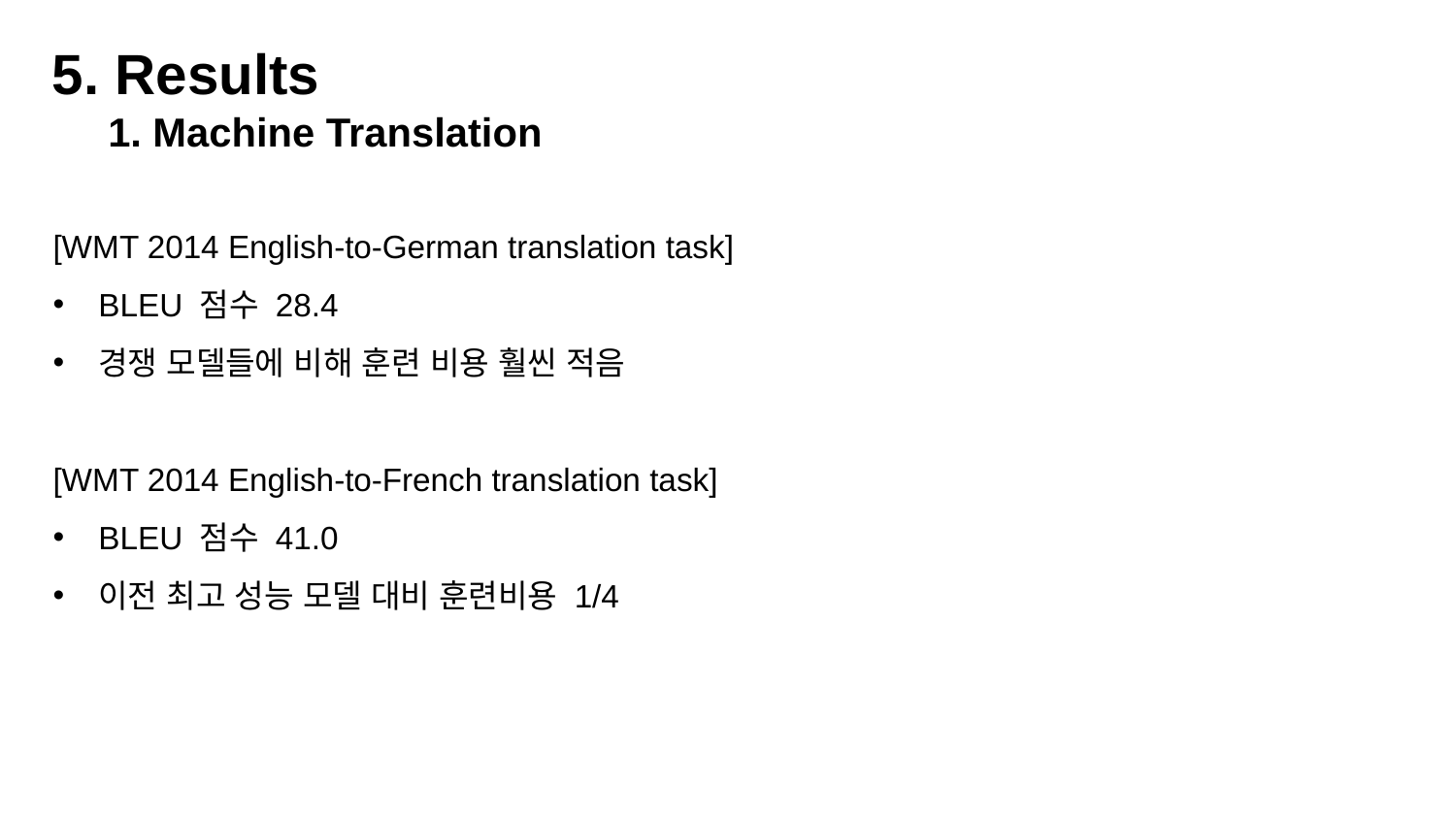

5. Results
     1. Machine Translation
[WMT 2014 English-to-German translation task]
BLEU 점수 28.4
경쟁 모델들에 비해 훈련 비용 훨씬 적음

[WMT 2014 English-to-French translation task]
BLEU 점수 41.0
이전 최고 성능 모델 대비 훈련비용 1/4